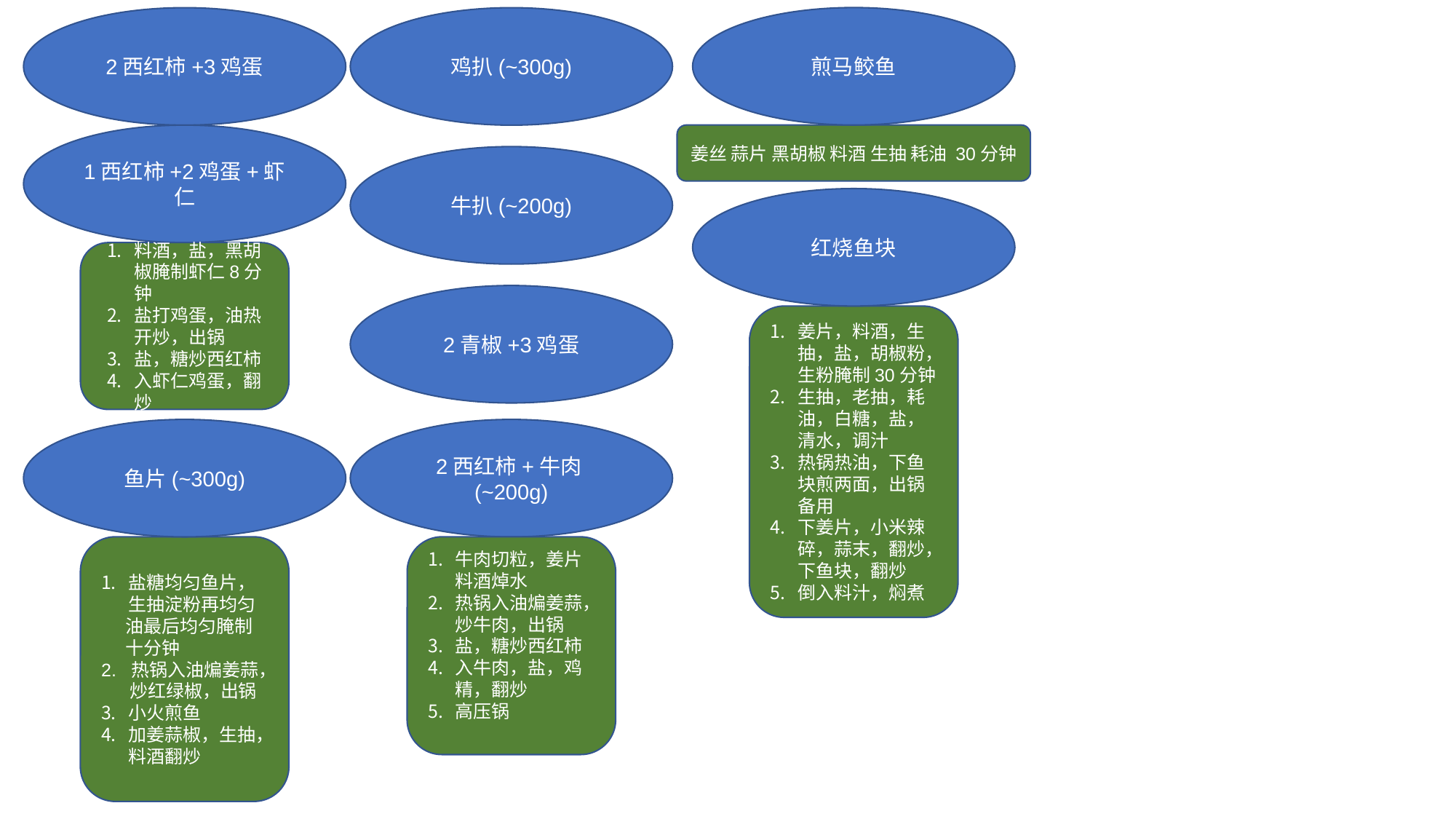

煎马鲛鱼
姜丝 蒜片 黑胡椒 料酒 生抽 耗油 30分钟
2西红柿+3鸡蛋
1西红柿+2鸡蛋+虾仁
料酒，盐，黑胡椒腌制虾仁8分钟
盐打鸡蛋，油热开炒，出锅
盐，糖炒西红柿
入虾仁鸡蛋，翻炒
鸡扒(~300g)
牛扒(~200g)
红烧鱼块
姜片，料酒，生抽，盐，胡椒粉，生粉腌制30分钟
生抽，老抽，耗油，白糖，盐，清水，调汁
热锅热油，下鱼块煎两面，出锅备用
下姜片，小米辣碎，蒜末，翻炒，下鱼块，翻炒
倒入料汁，焖煮
2青椒+3鸡蛋
鱼片(~300g)
盐糖均匀鱼片，生抽淀粉再均匀
     油最后均匀腌制
     十分钟
2.  热锅入油煸姜蒜，
      炒红绿椒，出锅
小火煎鱼
加姜蒜椒，生抽，料酒翻炒
2西红柿+牛肉(~200g)
牛肉切粒，姜片料酒焯水
热锅入油煸姜蒜，炒牛肉，出锅
盐，糖炒西红柿
入牛肉，盐，鸡精，翻炒
高压锅